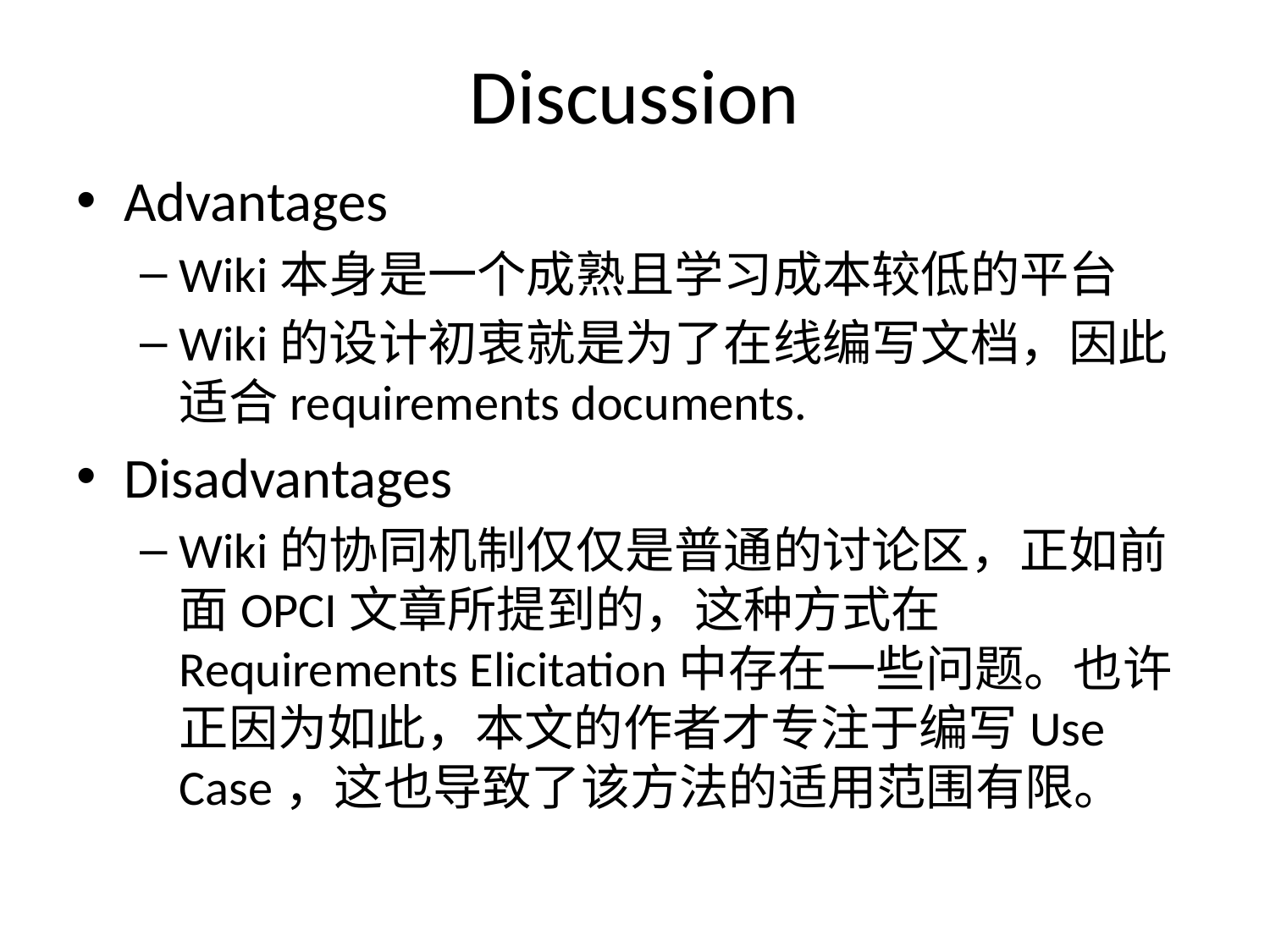

# Discussion
Advantages
Wiki本身是一个成熟且学习成本较低的平台
Wiki的设计初衷就是为了在线编写文档，因此适合requirements documents.
Disadvantages
Wiki的协同机制仅仅是普通的讨论区，正如前面OPCI文章所提到的，这种方式在Requirements Elicitation中存在一些问题。也许正因为如此，本文的作者才专注于编写Use Case，这也导致了该方法的适用范围有限。